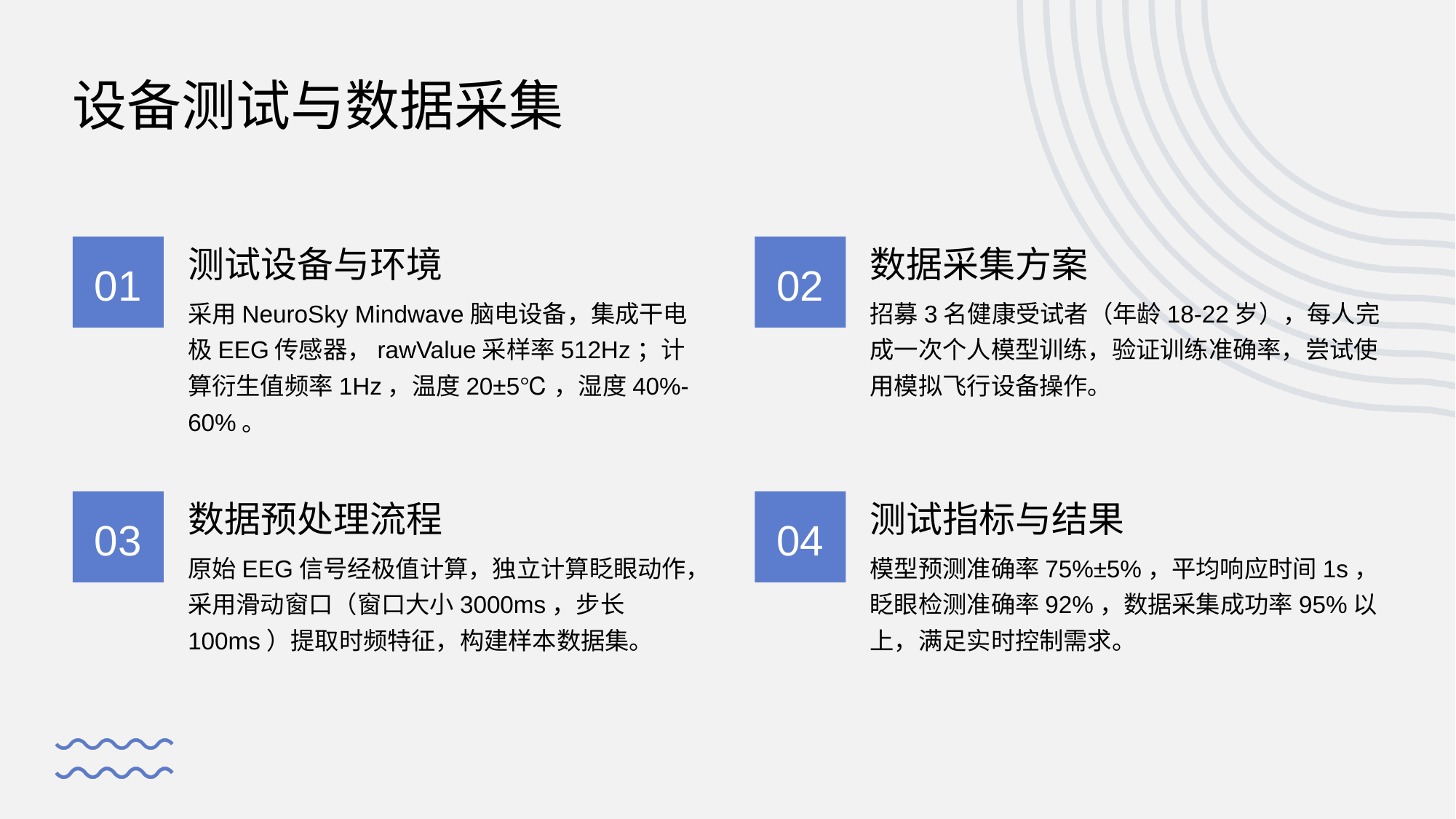

设备测试与数据采集

测试设备与环境

数据采集方案
01
02
采用NeuroSky Mindwave脑电设备，集成干电极EEG传感器，rawValue采样率512Hz；计算衍生值频率1Hz，温度20±5℃，湿度40%-60%。
招募3名健康受试者（年龄18-22岁），每人完成一次个人模型训练，验证训练准确率，尝试使用模拟飞行设备操作。

数据预处理流程

测试指标与结果
03
04
原始EEG信号经极值计算，独立计算眨眼动作，采用滑动窗口（窗口大小3000ms，步长100ms）提取时频特征，构建样本数据集。
模型预测准确率75%±5%，平均响应时间1s，眨眼检测准确率92%，数据采集成功率95%以上，满足实时控制需求。